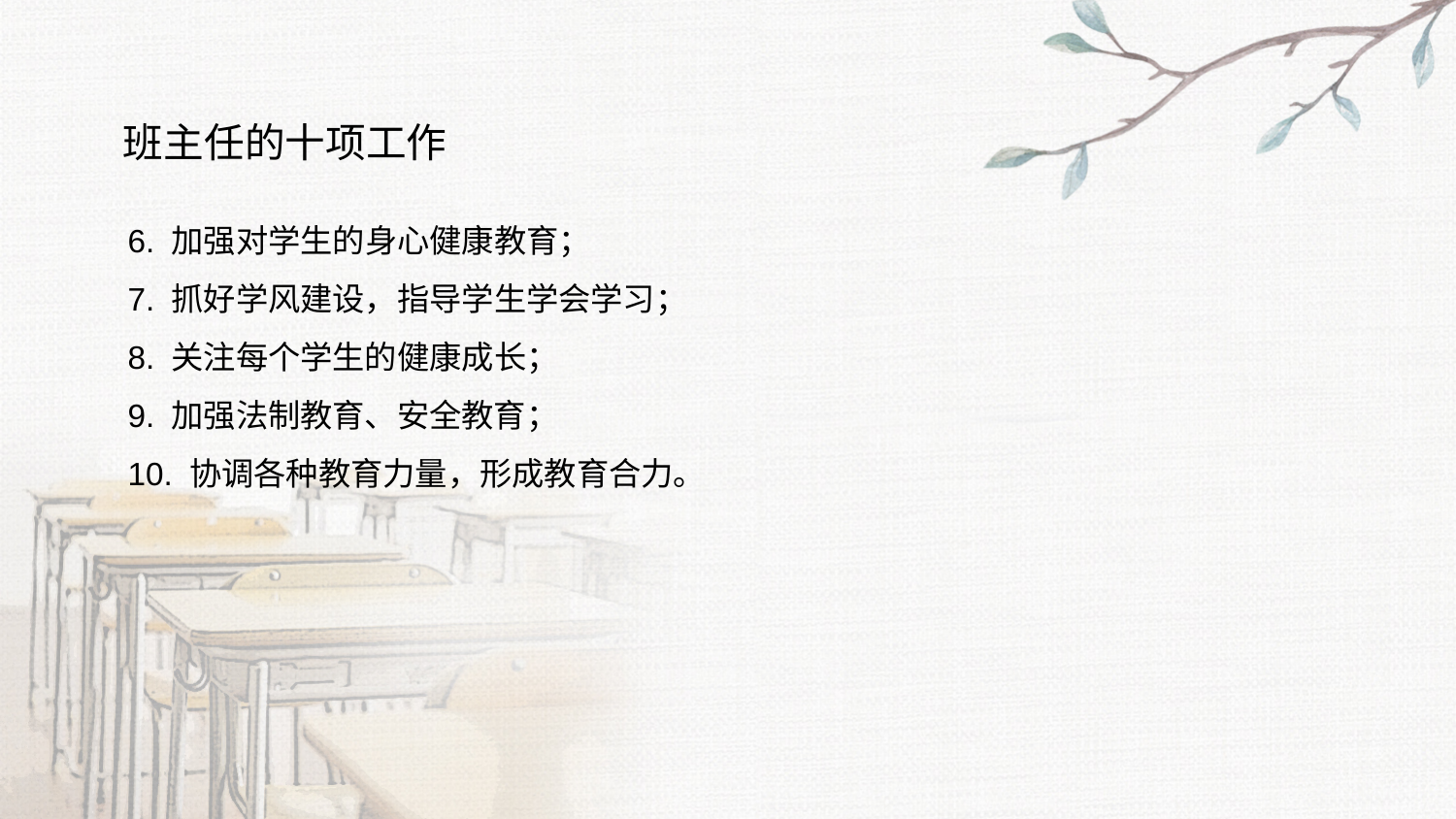

班主任的十项工作
6. 加强对学生的身心健康教育；
7. 抓好学风建设，指导学生学会学习；
8. 关注每个学生的健康成长；
9. 加强法制教育、安全教育；
10. 协调各种教育力量，形成教育合力。